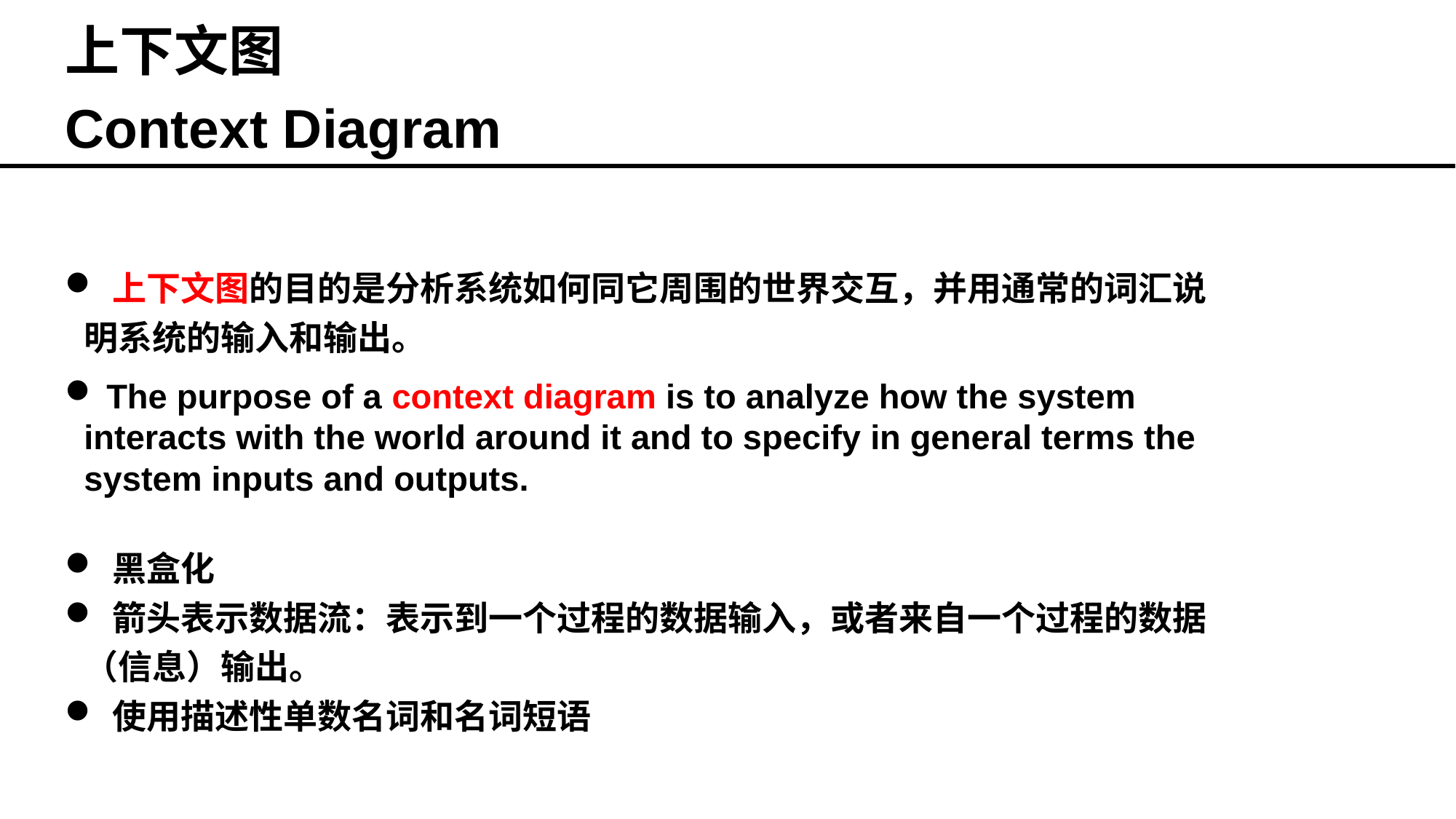

上下文图
Context Diagram
 上下文图的目的是分析系统如何同它周围的世界交互，并用通常的词汇说明系统的输入和输出。
 The purpose of a context diagram is to analyze how the system interacts with the world around it and to specify in general terms the system inputs and outputs.

 黑盒化
 箭头表示数据流：表示到一个过程的数据输入，或者来自一个过程的数据（信息）输出。
 使用描述性单数名词和名词短语